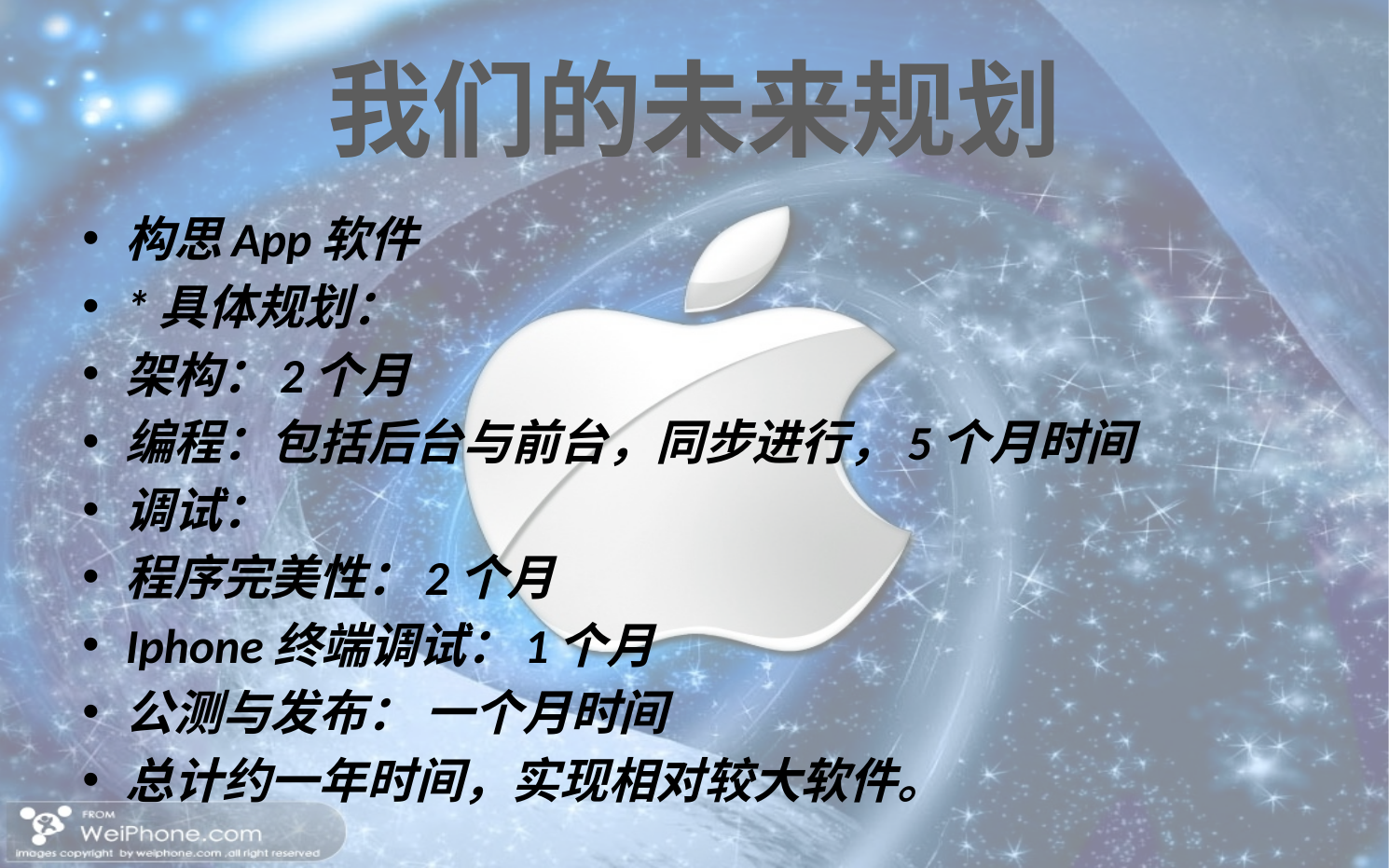

#
我们的未来规划
构思App软件
*具体规划：
架构：2个月
编程：包括后台与前台，同步进行，5个月时间
调试：
程序完美性：2个月
Iphone终端调试：1个月
公测与发布： 一个月时间
总计约一年时间，实现相对较大软件。